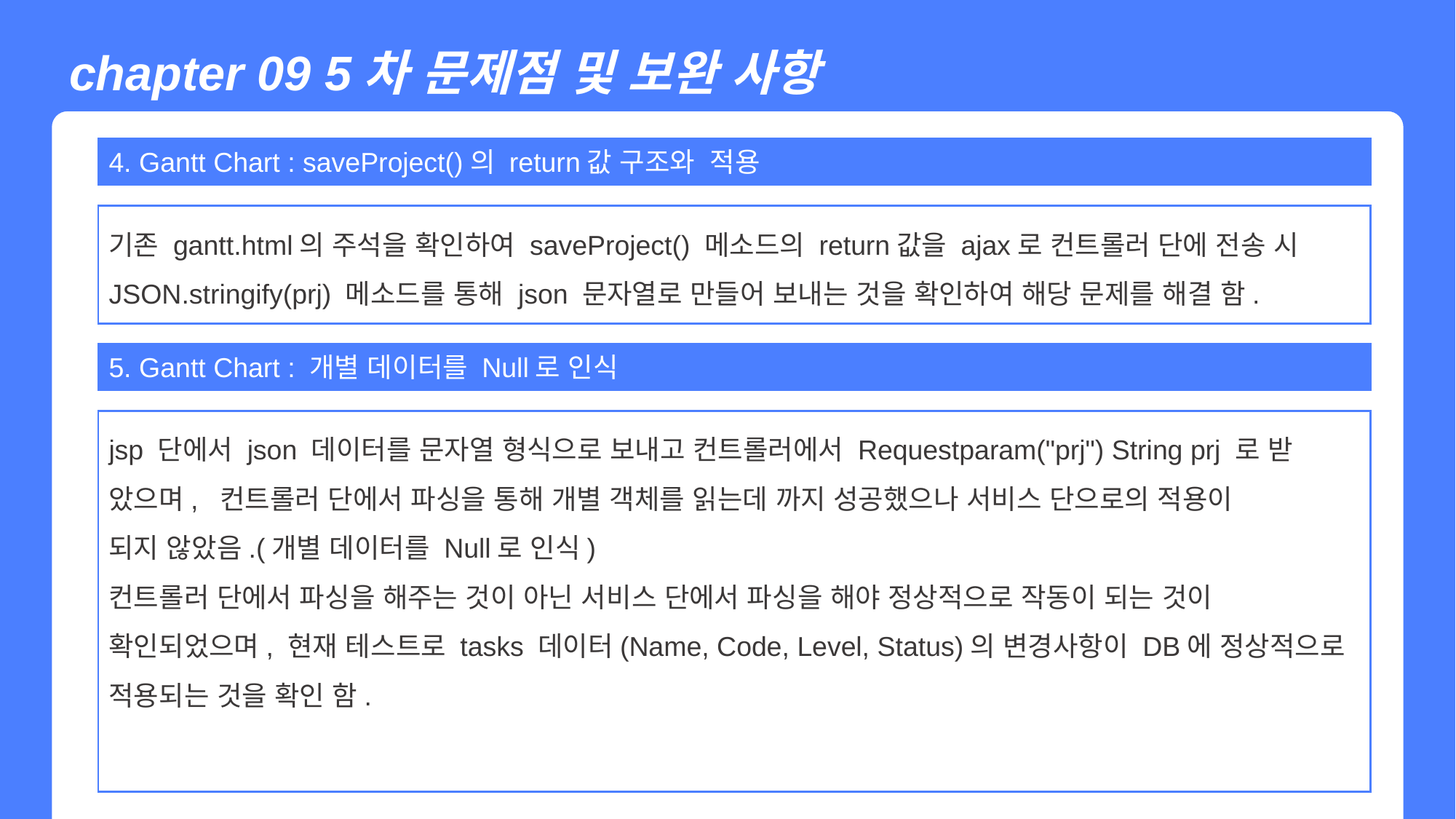

chapter 09 5차 문제점 및 보완 사항
4. Gantt Chart : saveProject()의 return값 구조와  적용
기존 gantt.html의 주석을 확인하여 saveProject() 메소드의 return값을 ajax로 컨트롤러 단에 전송 시
JSON.stringify(prj) 메소드를 통해 json 문자열로 만들어 보내는 것을 확인하여 해당 문제를 해결 함.
5. Gantt Chart : 개별 데이터를 Null로 인식
jsp 단에서 json 데이터를 문자열 형식으로 보내고 컨트롤러에서 Requestparam("prj") String prj 로 받
았으며,  컨트롤러 단에서 파싱을 통해 개별 객체를 읽는데 까지 성공했으나 서비스 단으로의 적용이
되지 않았음.(개별 데이터를 Null로 인식)
컨트롤러 단에서 파싱을 해주는 것이 아닌 서비스 단에서 파싱을 해야 정상적으로 작동이 되는 것이
확인되었으며, 현재 테스트로 tasks 데이터(Name, Code, Level, Status)의 변경사항이 DB에 정상적으로
적용되는 것을 확인 함.